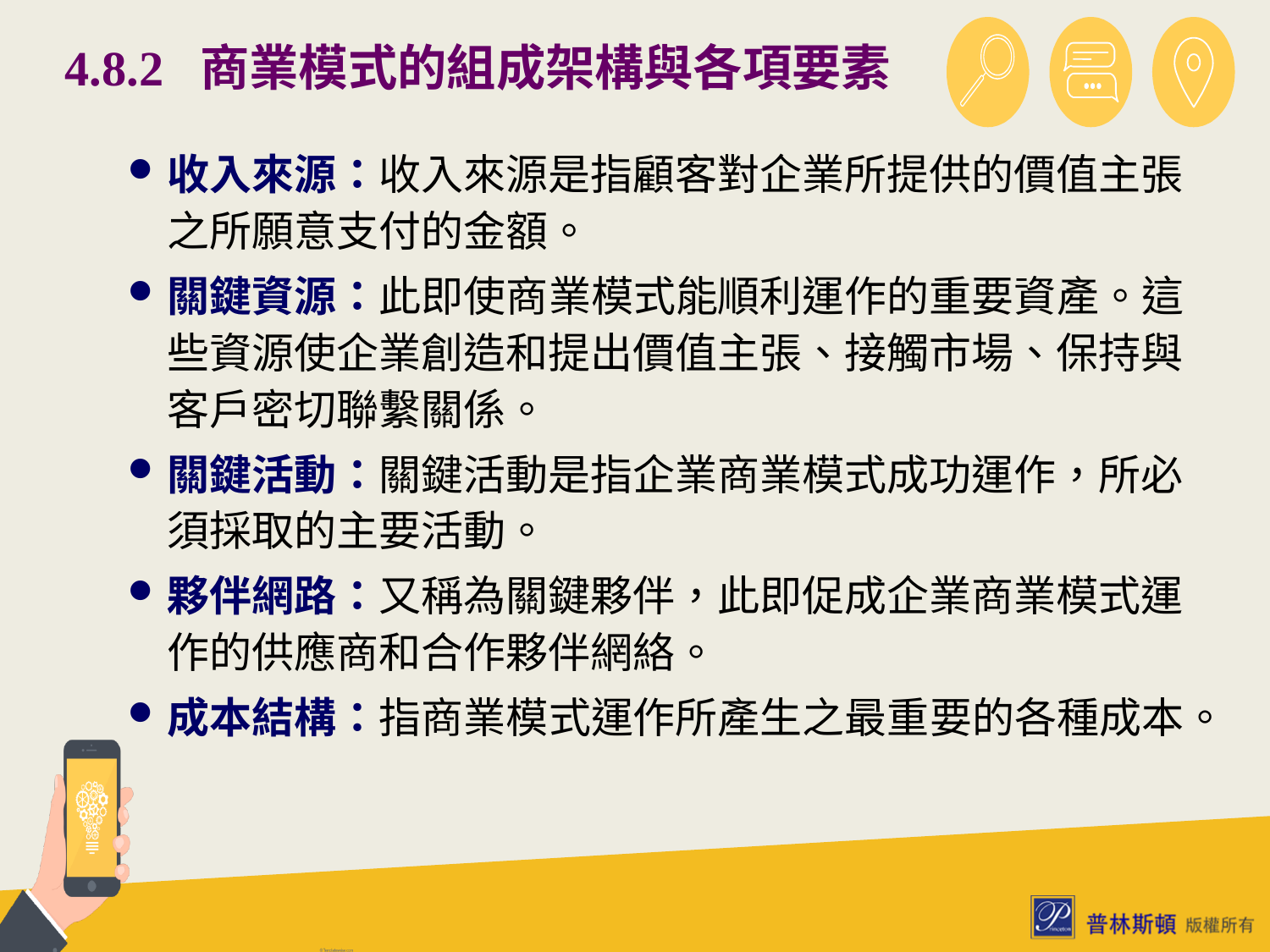

# 4.8.2  商業模式的組成架構與各項要素
收入來源：收入來源是指顧客對企業所提供的價值主張之所願意支付的金額。
關鍵資源：此即使商業模式能順利運作的重要資產。這些資源使企業創造和提出價值主張、接觸市場、保持與客戶密切聯繫關係。
關鍵活動：關鍵活動是指企業商業模式成功運作，所必須採取的主要活動。
夥伴網路：又稱為關鍵夥伴，此即促成企業商業模式運作的供應商和合作夥伴網絡。
成本結構：指商業模式運作所產生之最重要的各種成本。